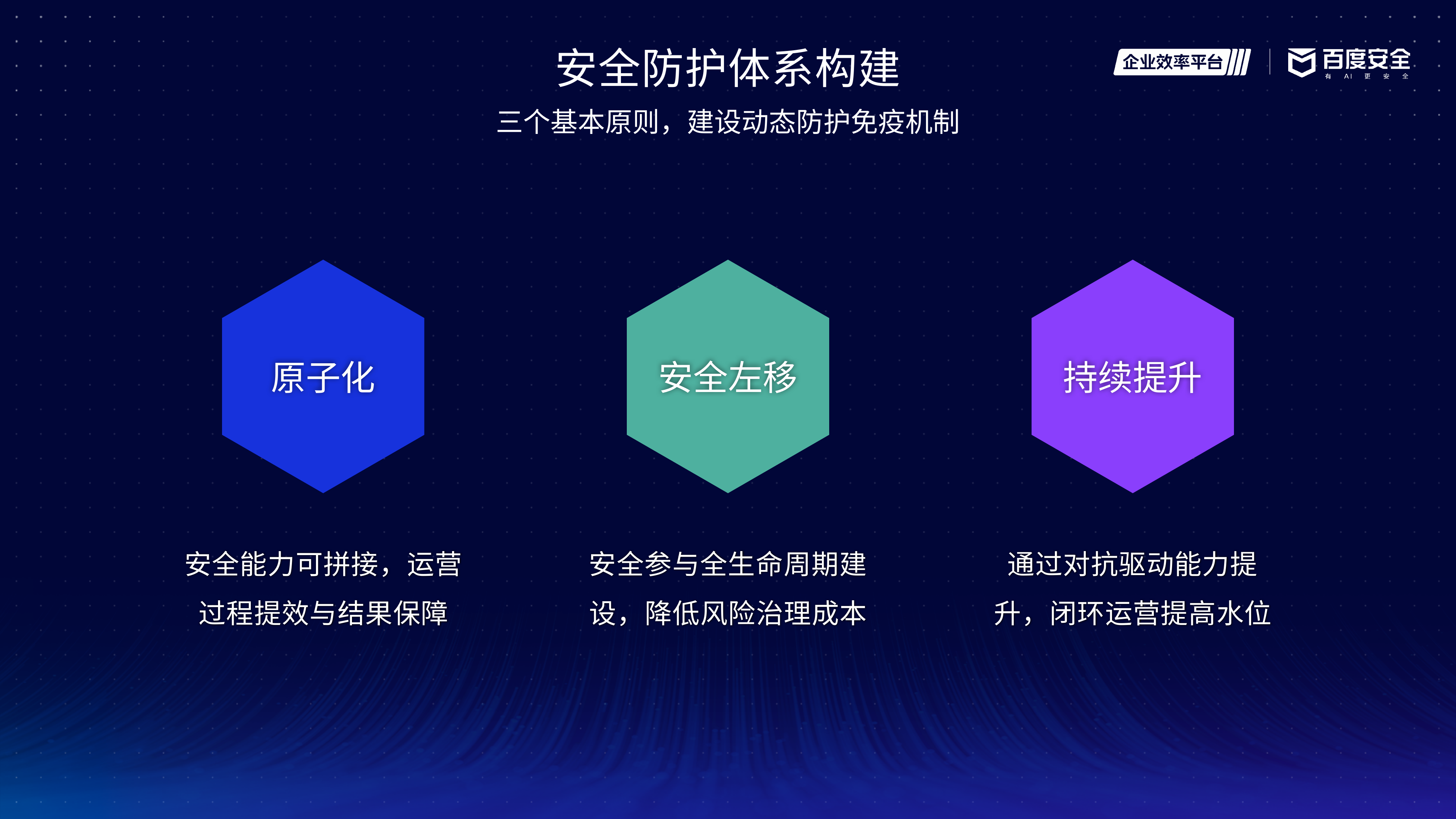

安全防护体系构建
三个基本原则，建设动态防护免疫机制

原子化
安全左移
持续提升
安全能力可拼接，运营过程提效与结果保障
安全参与全生命周期建设，降低风险治理成本
通过对抗驱动能力提升，闭环运营提高水位